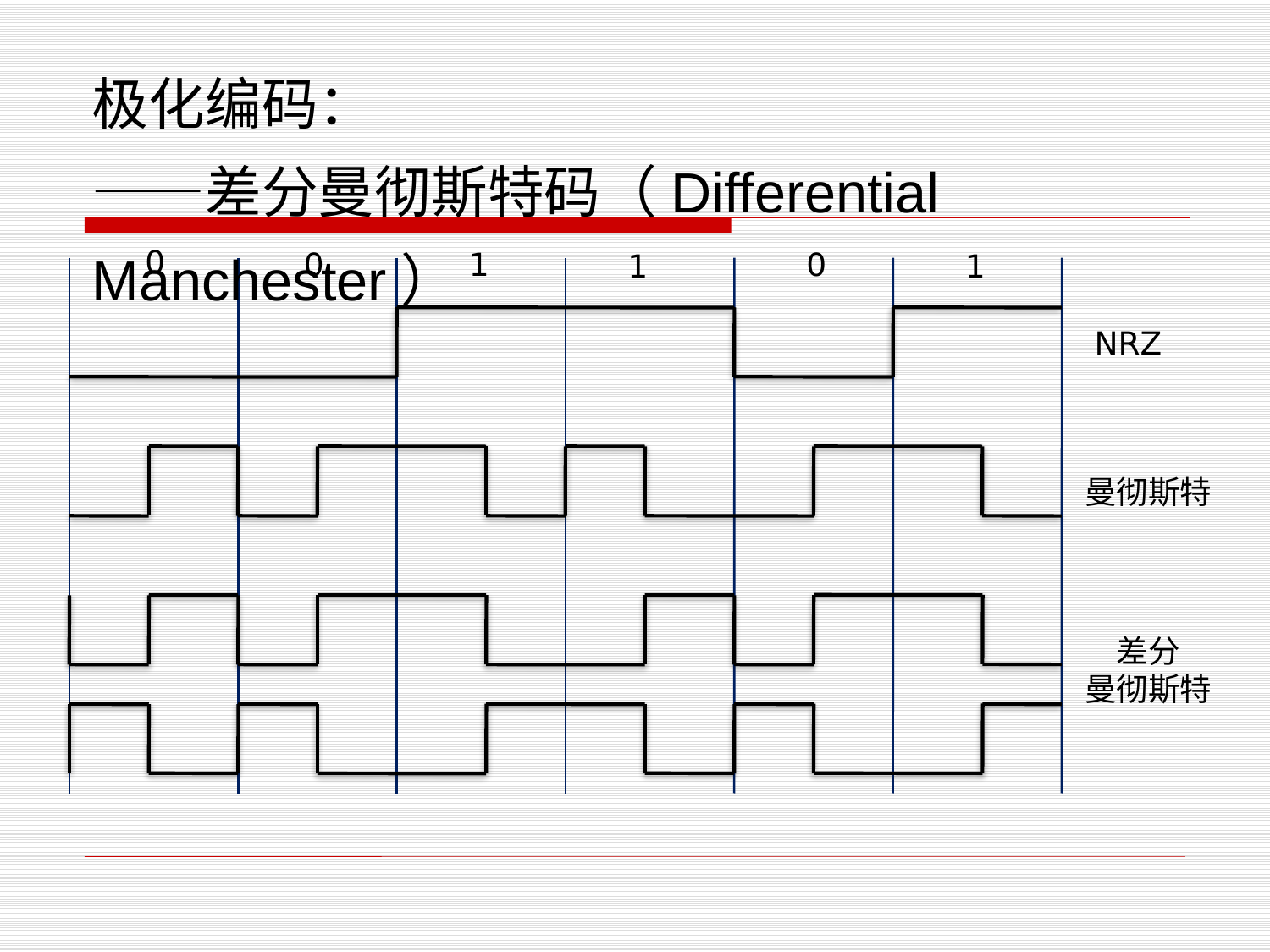

极化编码：
——差分曼彻斯特码（Differential Manchester）
0
0
1
0
1
1
NRZ
曼彻斯特
差分
曼彻斯特